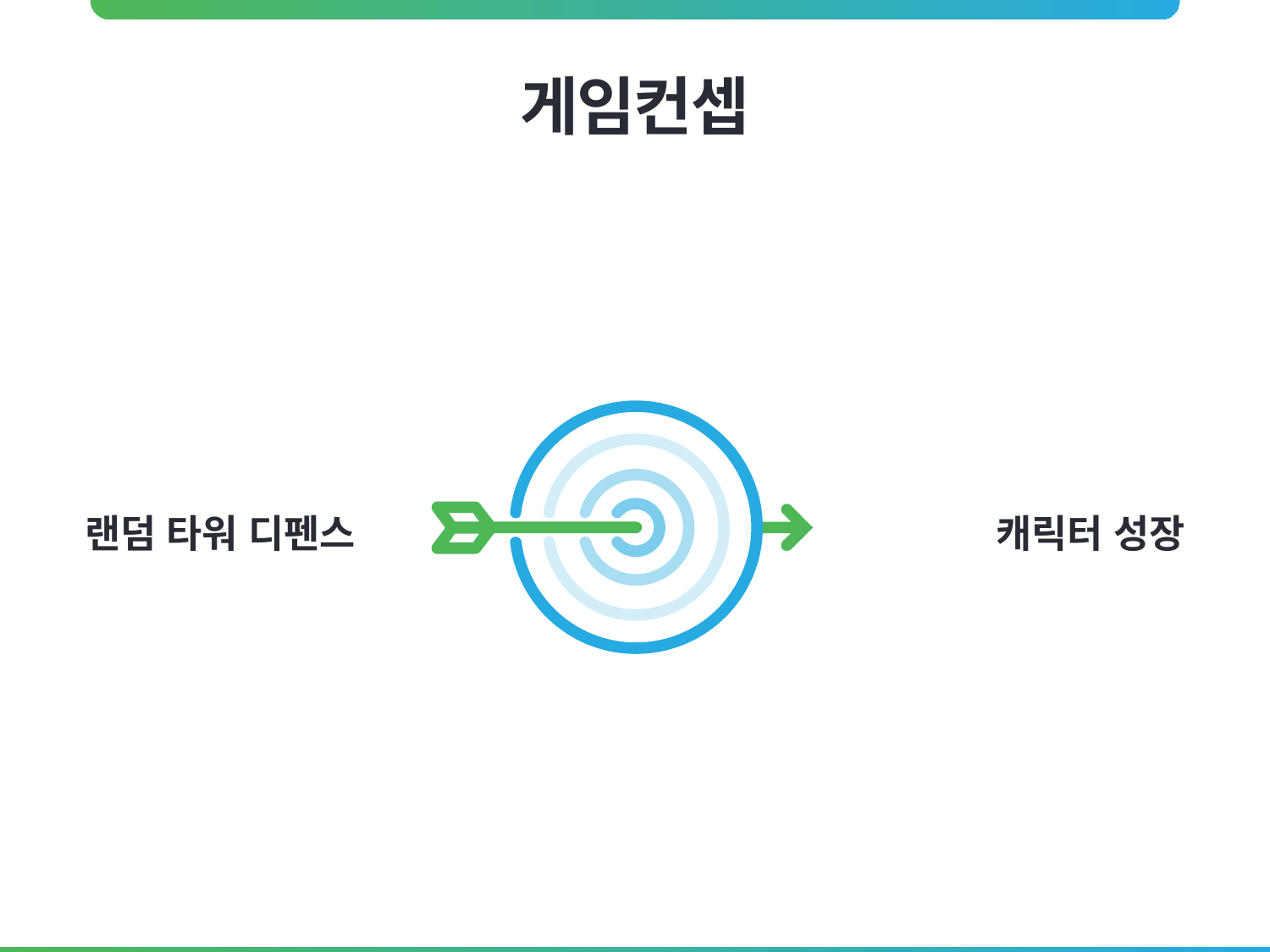

# 게임컨셉

랜덤 타워 디펜스
캐릭터 성장